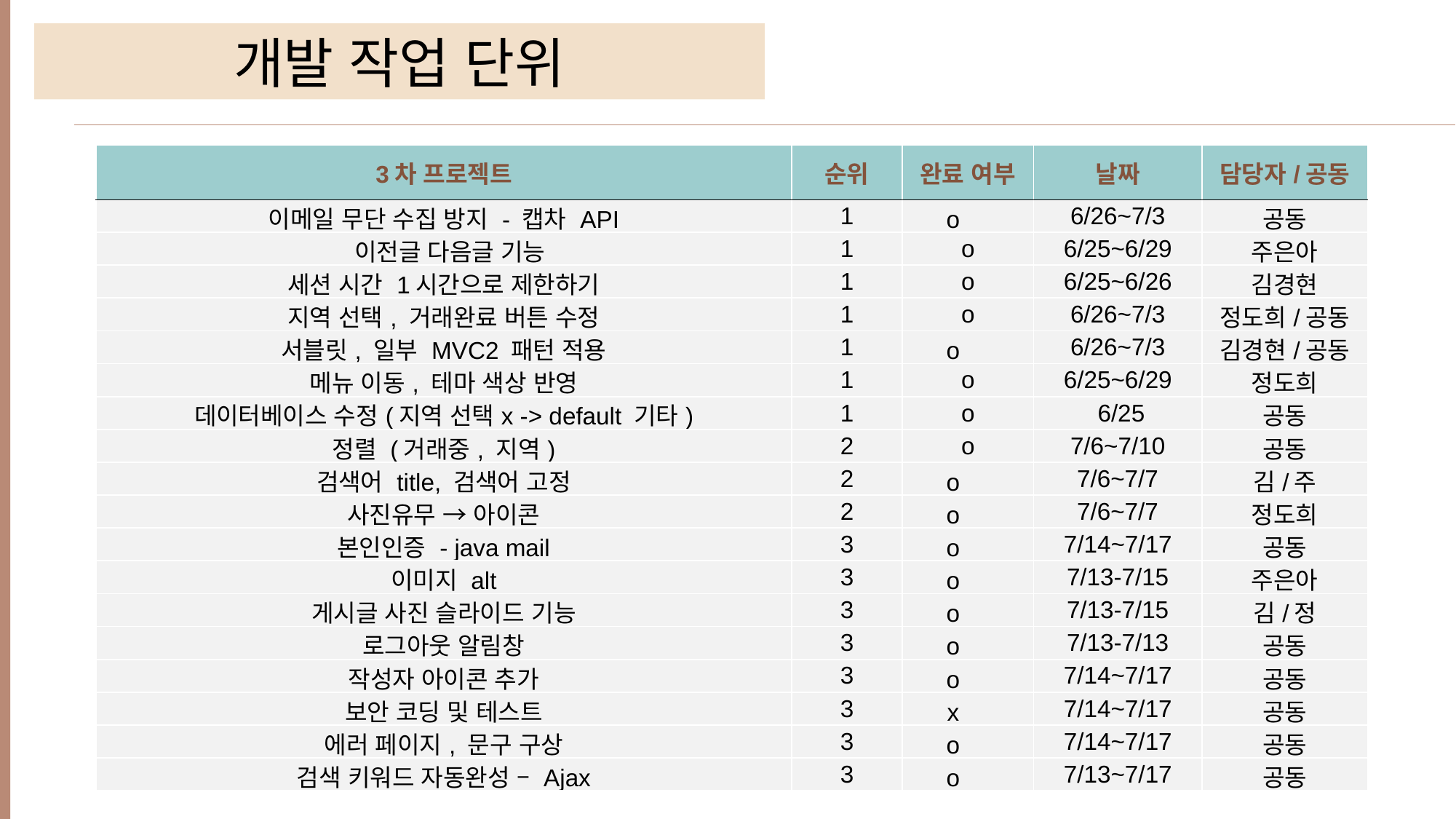

개발 작업 단위
| 3차 프로젝트 | 순위 | 완료 여부 | 날짜 | 담당자/공동 |
| --- | --- | --- | --- | --- |
| 이메일 무단 수집 방지 - 캡차 API | 1 | o | 6/26~7/3 | 공동 |
| 이전글 다음글 기능 | 1 | o | 6/25~6/29 | 주은아 |
| 세션 시간 1시간으로 제한하기 | 1 | o | 6/25~6/26 | 김경현 |
| 지역 선택, 거래완료 버튼 수정 | 1 | o | 6/26~7/3 | 정도희/공동 |
| 서블릿, 일부 MVC2 패턴 적용 | 1 | o | 6/26~7/3 | 김경현/공동 |
| 메뉴 이동, 테마 색상 반영 | 1 | o | 6/25~6/29 | 정도희 |
| 데이터베이스 수정(지역 선택x -> default 기타) | 1 | o | 6/25 | 공동 |
| 정렬 (거래중, 지역) | 2 | o | 7/6~7/10 | 공동 |
| 검색어 title, 검색어 고정 | 2 | o | 7/6~7/7 | 김/주 |
| 사진유무 → 아이콘 | 2 | o | 7/6~7/7 | 정도희 |
| 본인인증 - java mail | 3 | o | 7/14~7/17 | 공동 |
| 이미지 alt | 3 | o | 7/13-7/15 | 주은아 |
| 게시글 사진 슬라이드 기능 | 3 | o | 7/13-7/15 | 김/정 |
| 로그아웃 알림창 | 3 | o | 7/13-7/13 | 공동 |
| 작성자 아이콘 추가 | 3 | o | 7/14~7/17 | 공동 |
| 보안 코딩 및 테스트 | 3 | x | 7/14~7/17 | 공동 |
| 에러 페이지, 문구 구상 | 3 | o | 7/14~7/17 | 공동 |
| 검색 키워드 자동완성 – Ajax | 3 | o | 7/13~7/17 | 공동 |
예시